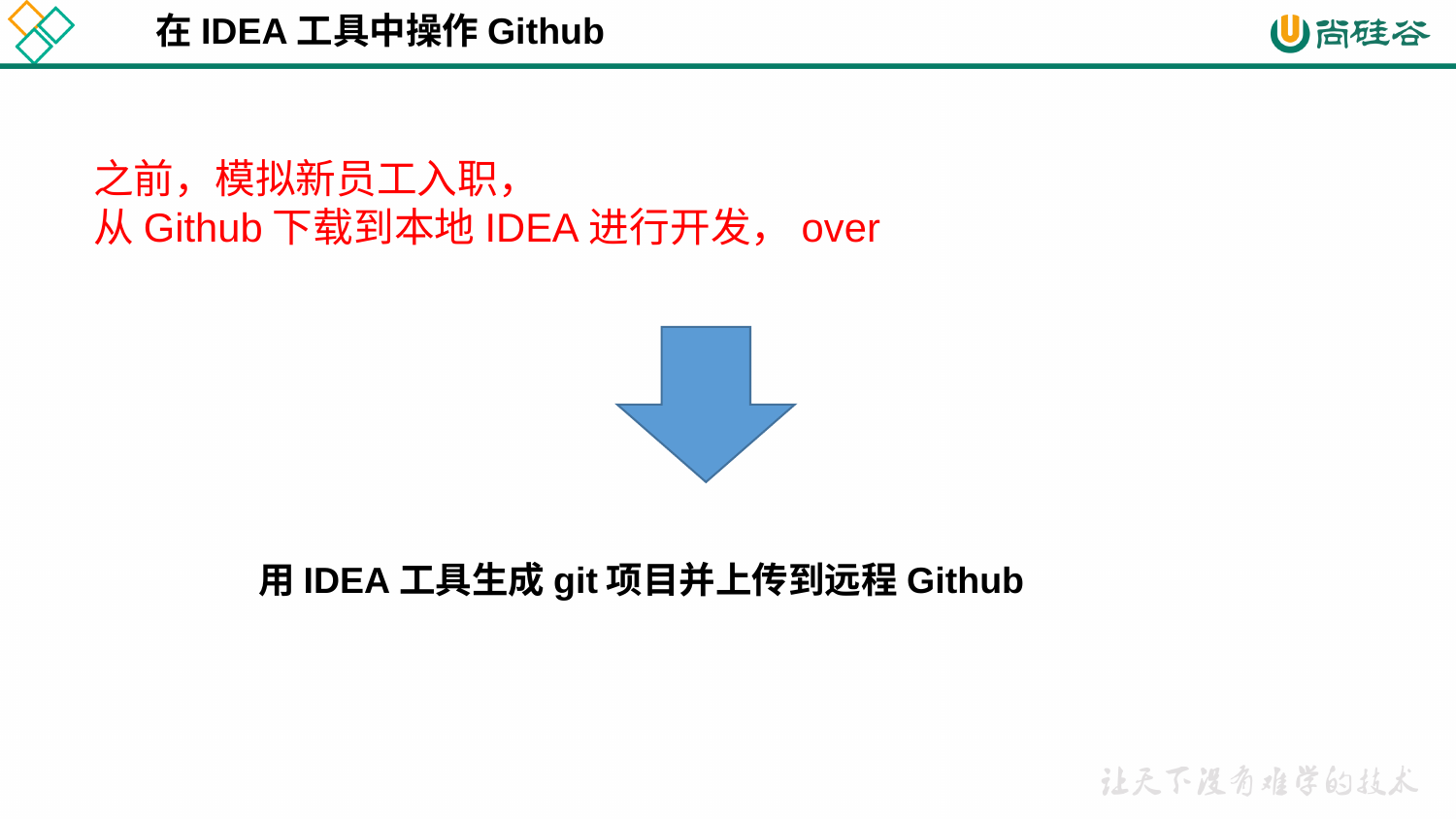

在IDEA工具中操作Github
之前，模拟新员工入职，
从Github下载到本地IDEA进行开发，over

用IDEA工具生成git项目并上传到远程Github